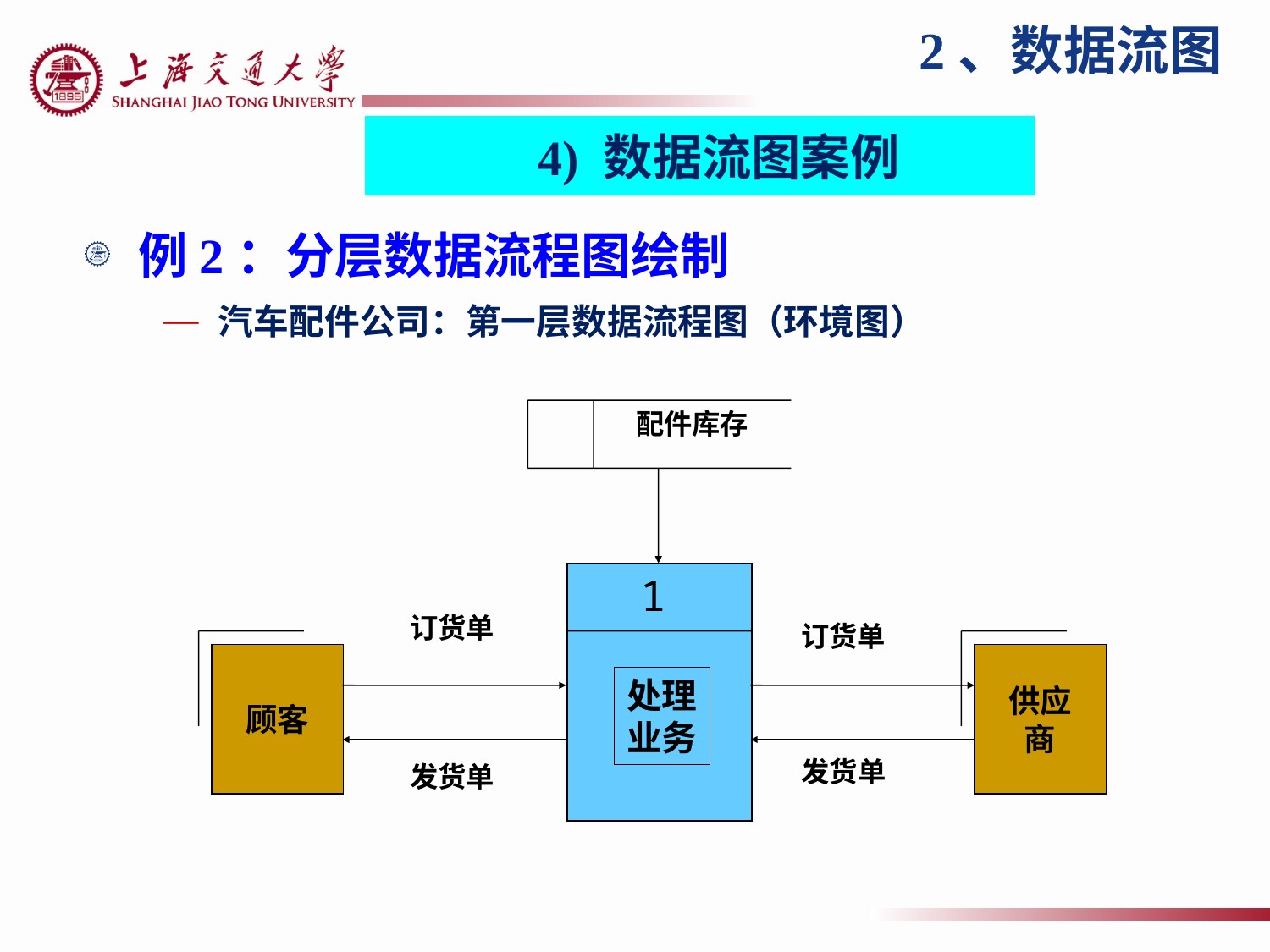

2、数据流图
4) 数据流图案例
例2：分层数据流程图绘制
汽车配件公司：第一层数据流程图（环境图）

配件库存

1
订货单
订货单

顾客
供应
商
处理
业务

发货单
发货单